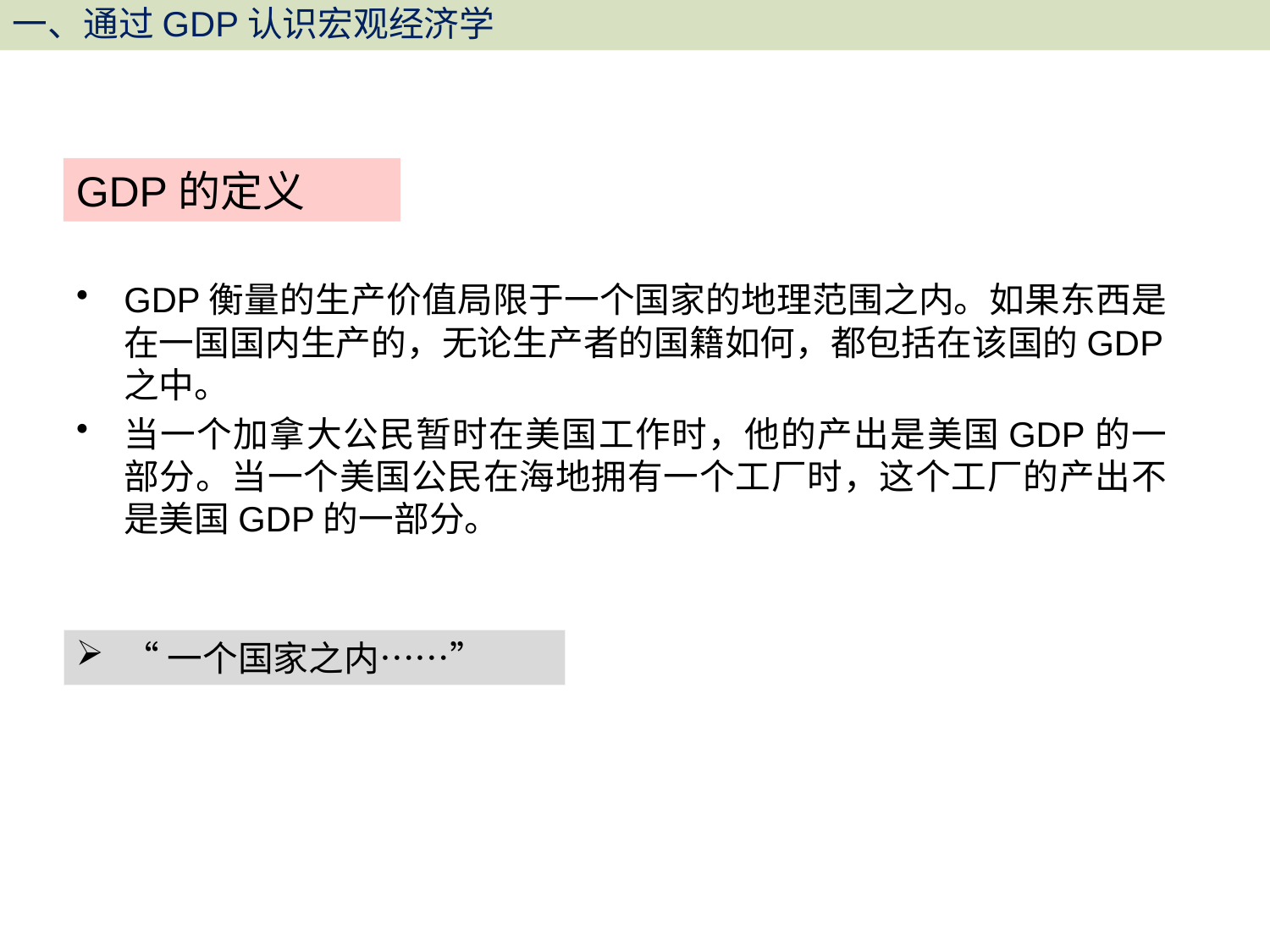

GDP的定义

GDP衡量的生产价值局限于一个国家的地理范围之内。如果东西是在一国国内生产的，无论生产者的国籍如何，都包括在该国的GDP之中。
当一个加拿大公民暂时在美国工作时，他的产出是美国GDP的一部分。当一个美国公民在海地拥有一个工厂时，这个工厂的产出不是美国GDP的一部分。
“一个国家之内……”